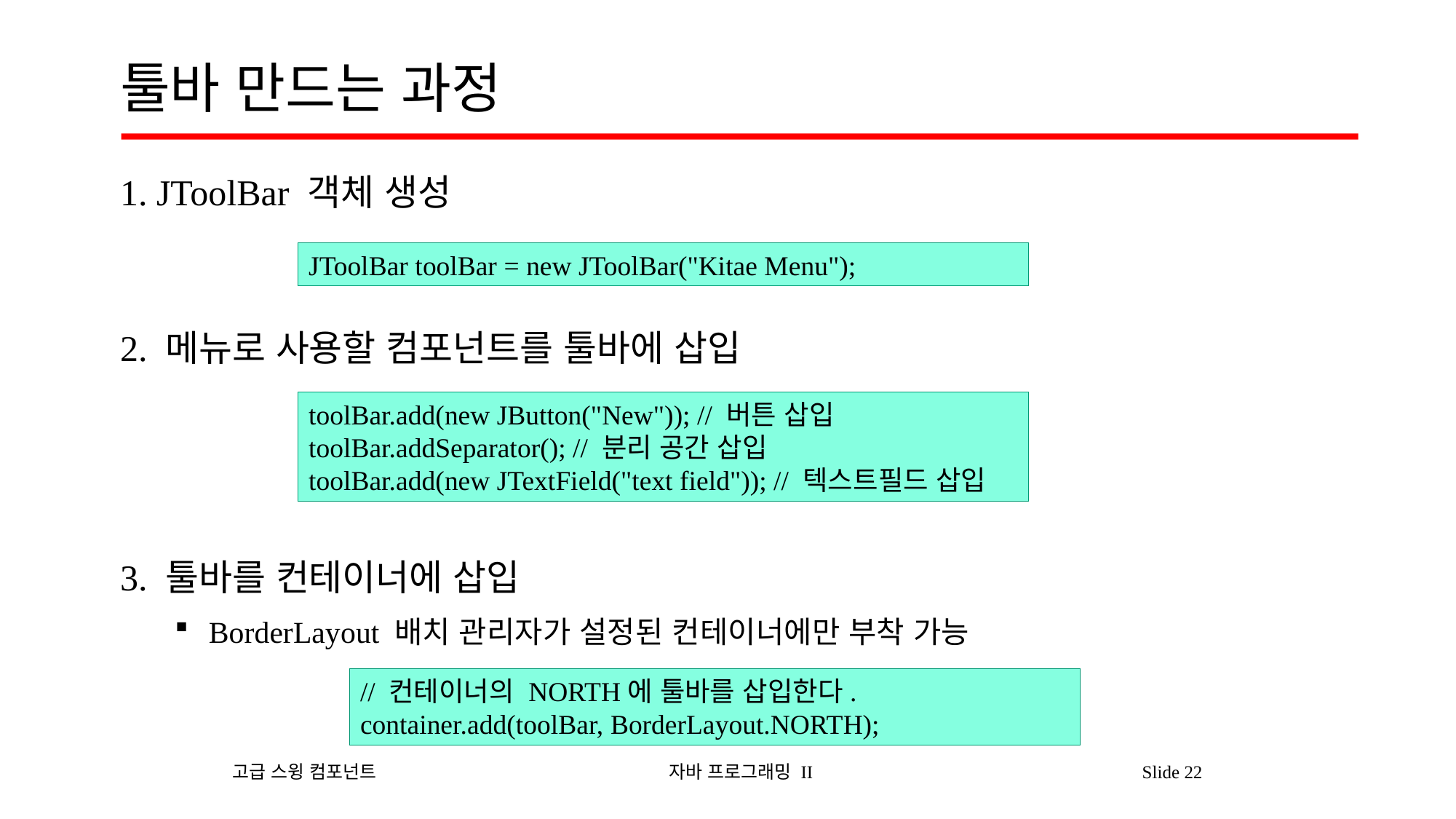

# 툴바 만드는 과정
1. JToolBar 객체 생성

2. 메뉴로 사용할 컴포넌트를 툴바에 삽입

3. 툴바를 컨테이너에 삽입
BorderLayout 배치 관리자가 설정된 컨테이너에만 부착 가능

JToolBar toolBar = new JToolBar("Kitae Menu");
toolBar.add(new JButton("New")); // 버튼 삽입
toolBar.addSeparator(); // 분리 공간 삽입
toolBar.add(new JTextField("text field")); // 텍스트필드 삽입
// 컨테이너의 NORTH에 툴바를 삽입한다.
container.add(toolBar, BorderLayout.NORTH);